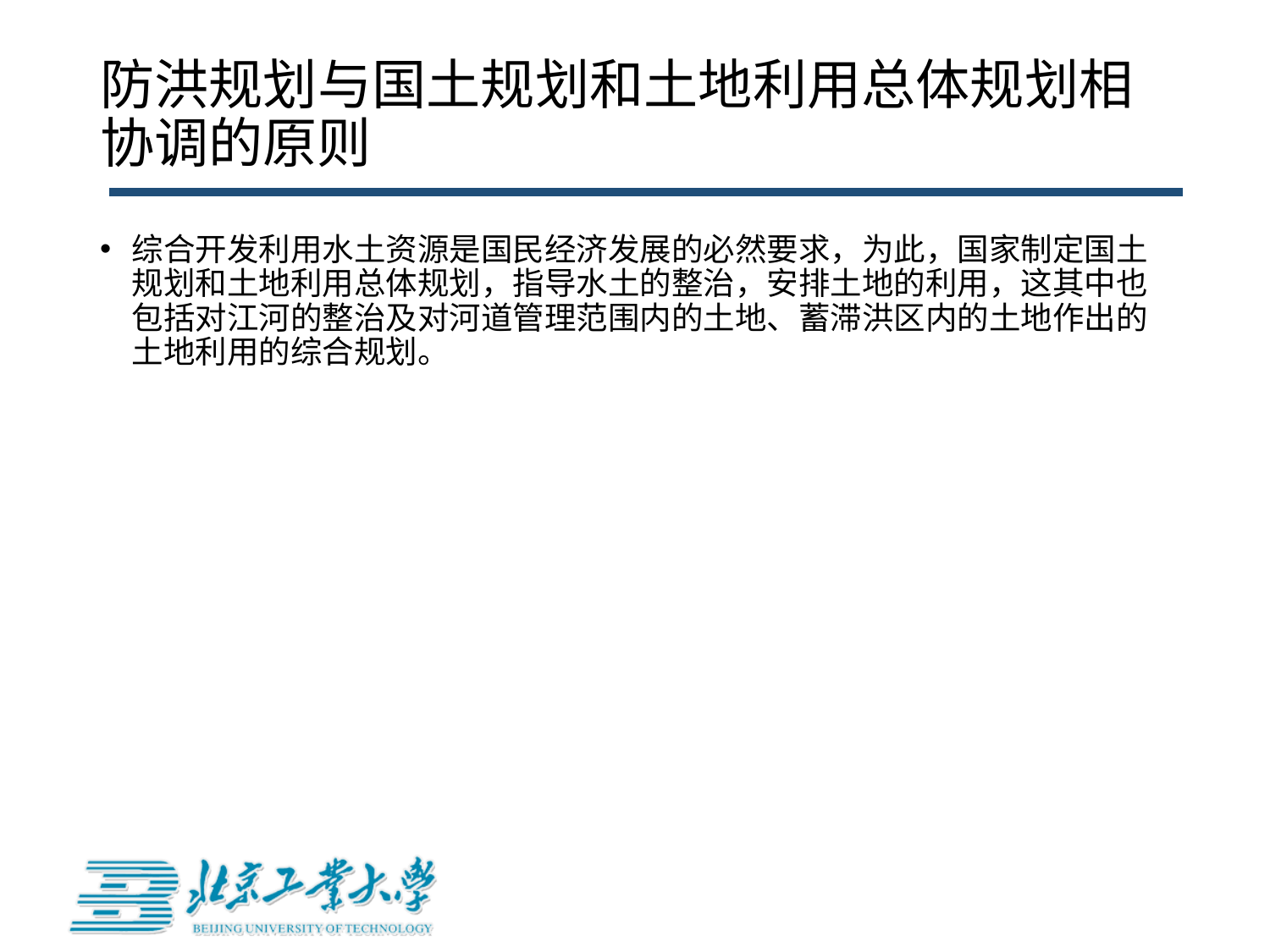

# 防洪规划与国土规划和土地利用总体规划相协调的原则
综合开发利用水土资源是国民经济发展的必然要求，为此，国家制定国土规划和土地利用总体规划，指导水土的整治，安排土地的利用，这其中也包括对江河的整治及对河道管理范围内的土地、蓄滞洪区内的土地作出的土地利用的综合规划。